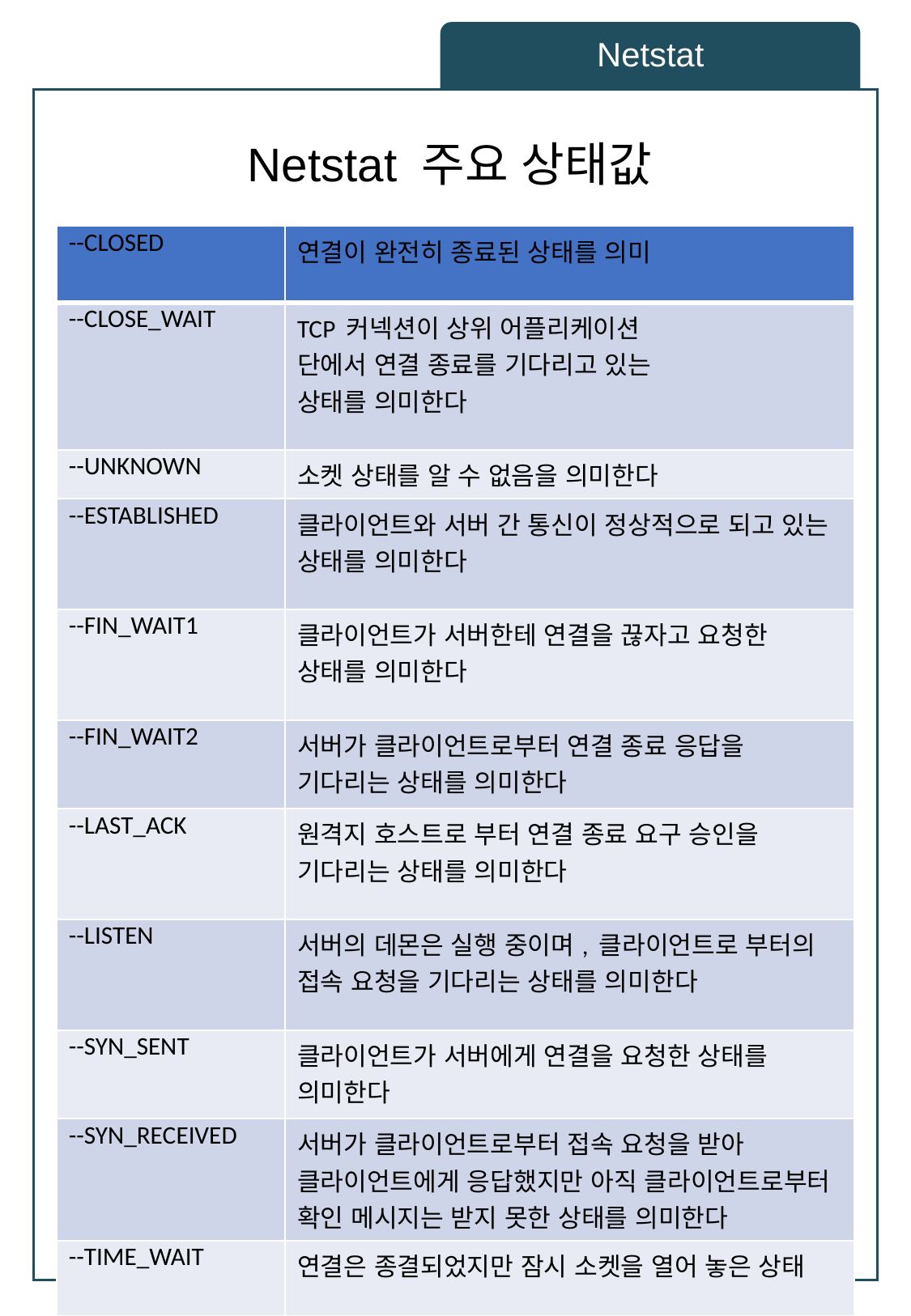

Netstat

# Netstat 주요 상태값
| --CLOSED | 연결이 완전히 종료된 상태를 의미 |
| --- | --- |
| --CLOSE\_WAIT | TCP 커넥션이 상위 어플리케이션 단에서 연결 종료를 기다리고 있는 상태를 의미한다 |
| --UNKNOWN | 소켓 상태를 알 수 없음을 의미한다 |
| --ESTABLISHED | 클라이언트와 서버 간 통신이 정상적으로 되고 있는 상태를 의미한다 |
| --FIN\_WAIT1 | 클라이언트가 서버한테 연결을 끊자고 요청한 상태를 의미한다 |
| --FIN\_WAIT2 | 서버가 클라이언트로부터 연결 종료 응답을 기다리는 상태를 의미한다 |
| --LAST\_ACK | 원격지 호스트로 부터 연결 종료 요구 승인을 기다리는 상태를 의미한다 |
| --LISTEN | 서버의 데몬은 실행 중이며, 클라이언트로 부터의 접속 요청을 기다리는 상태를 의미한다 |
| --SYN\_SENT | 클라이언트가 서버에게 연결을 요청한 상태를 의미한다 |
| --SYN\_RECEIVED | 서버가 클라이언트로부터 접속 요청을 받아 클라이언트에게 응답했지만 아직 클라이언트로부터 확인 메시지는 받지 못한 상태를 의미한다 |
| --TIME\_WAIT | 연결은 종결되었지만 잠시 소켓을 열어 놓은 상태 |